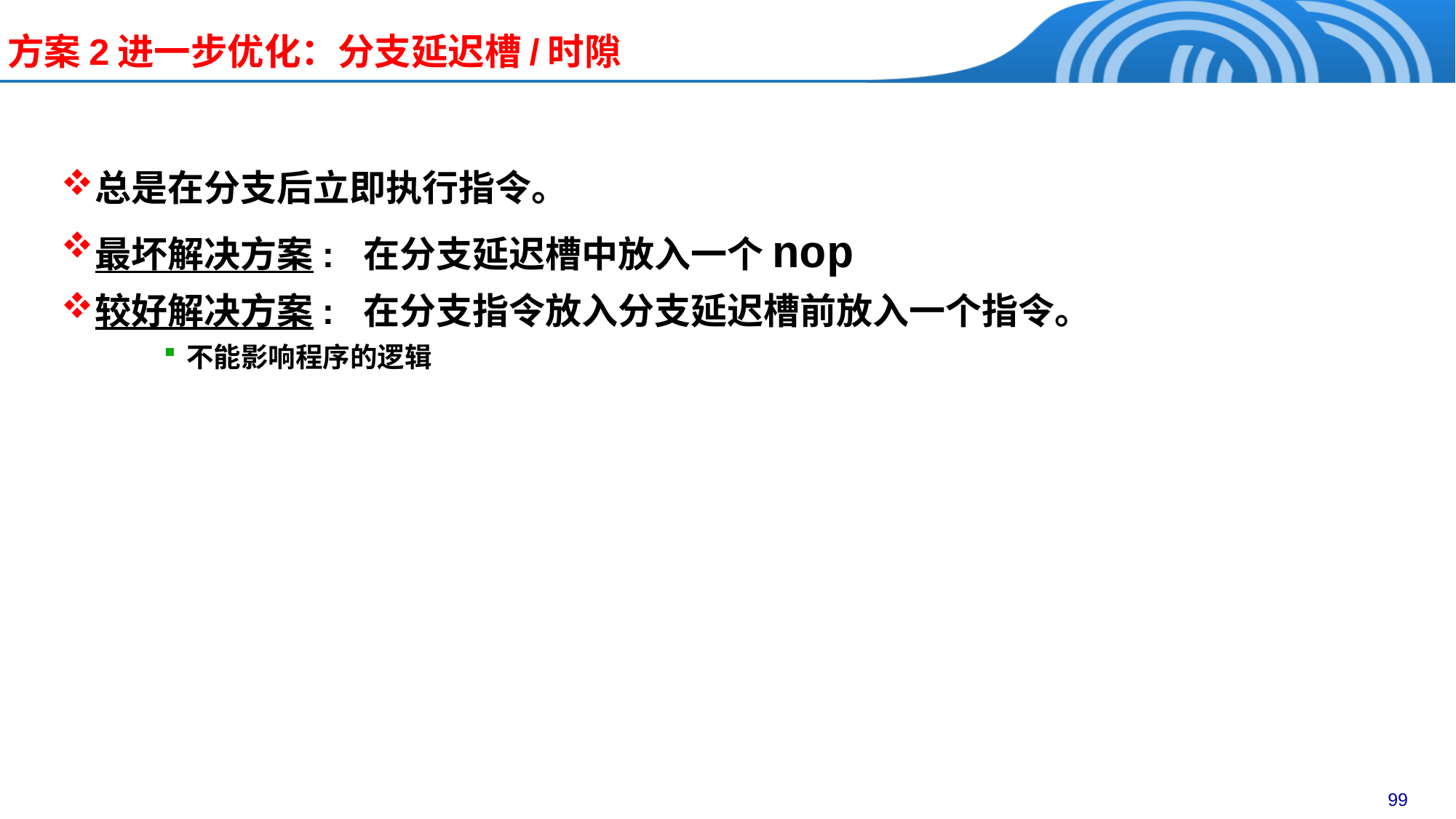

方案2进一步优化：分支延迟槽/时隙
总是在分支后立即执行指令。
最坏解决方案:  在分支延迟槽中放入一个nop
较好解决方案:  在分支指令放入分支延迟槽前放入一个指令。
不能影响程序的逻辑